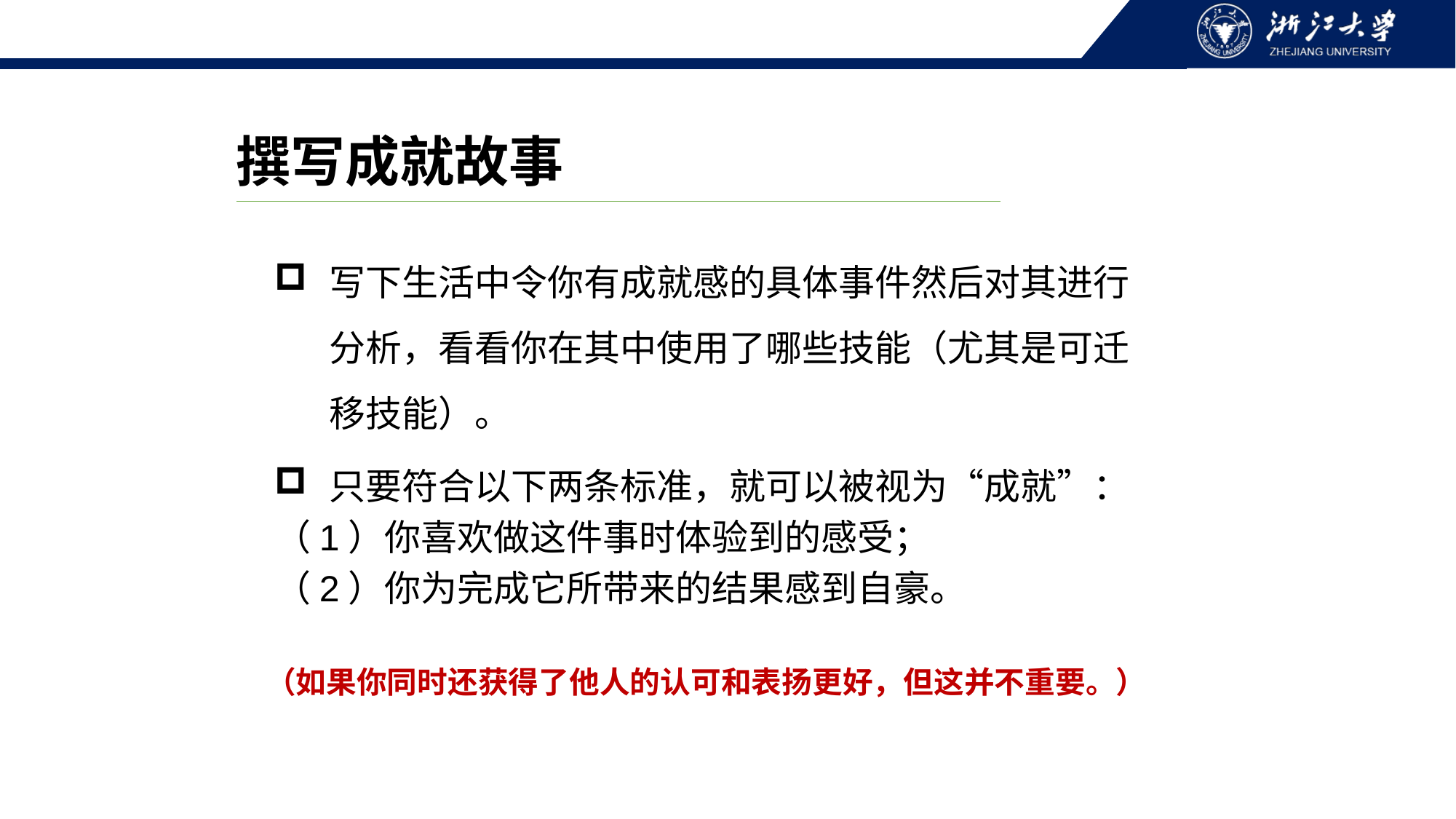

撰写成就故事

写下生活中令你有成就感的具体事件然后对其进行分析，看看你在其中使用了哪些技能（尤其是可迁移技能）。
只要符合以下两条标准，就可以被视为“成就”：
（1）你喜欢做这件事时体验到的感受；
（2）你为完成它所带来的结果感到自豪。

（如果你同时还获得了他人的认可和表扬更好，但这并不重要。）